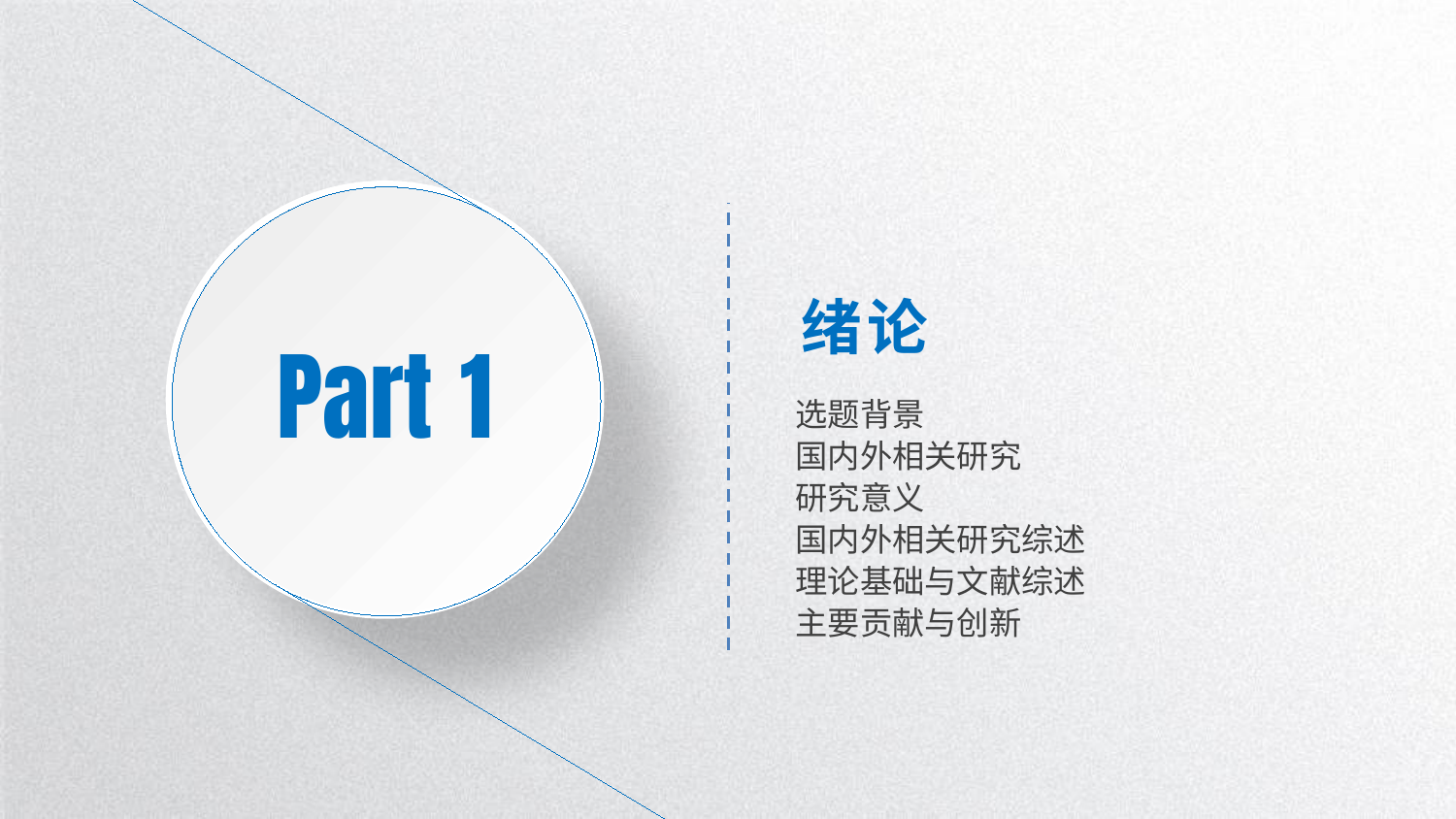

Part 1

绪论
选题背景
国内外相关研究
研究意义
国内外相关研究综述
理论基础与文献综述

主要贡献与创新